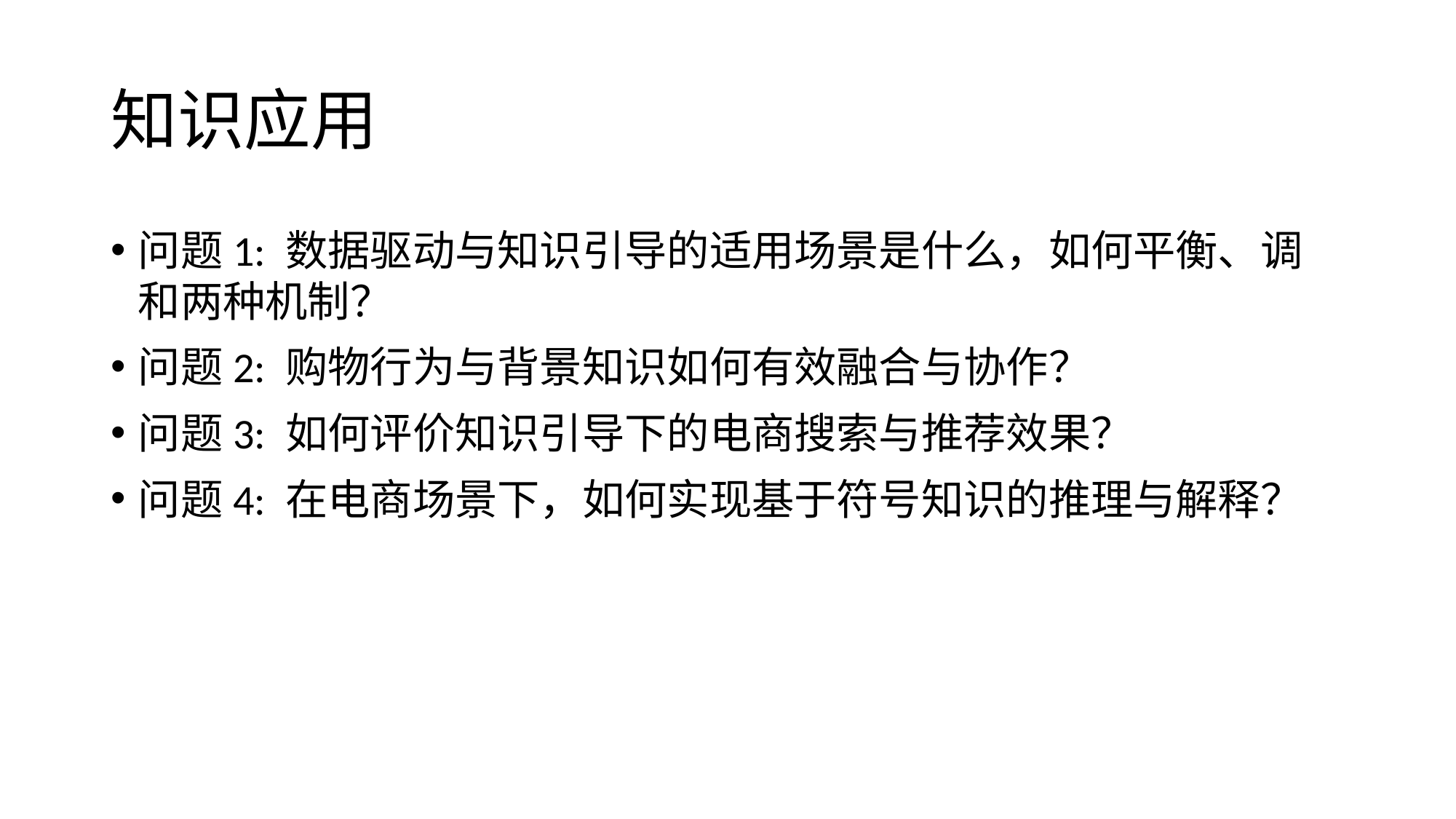

# 知识应用
问题1: 数据驱动与知识引导的适用场景是什么，如何平衡、调和两种机制？
问题2: 购物行为与背景知识如何有效融合与协作？
问题3: 如何评价知识引导下的电商搜索与推荐效果？
问题4: 在电商场景下，如何实现基于符号知识的推理与解释？